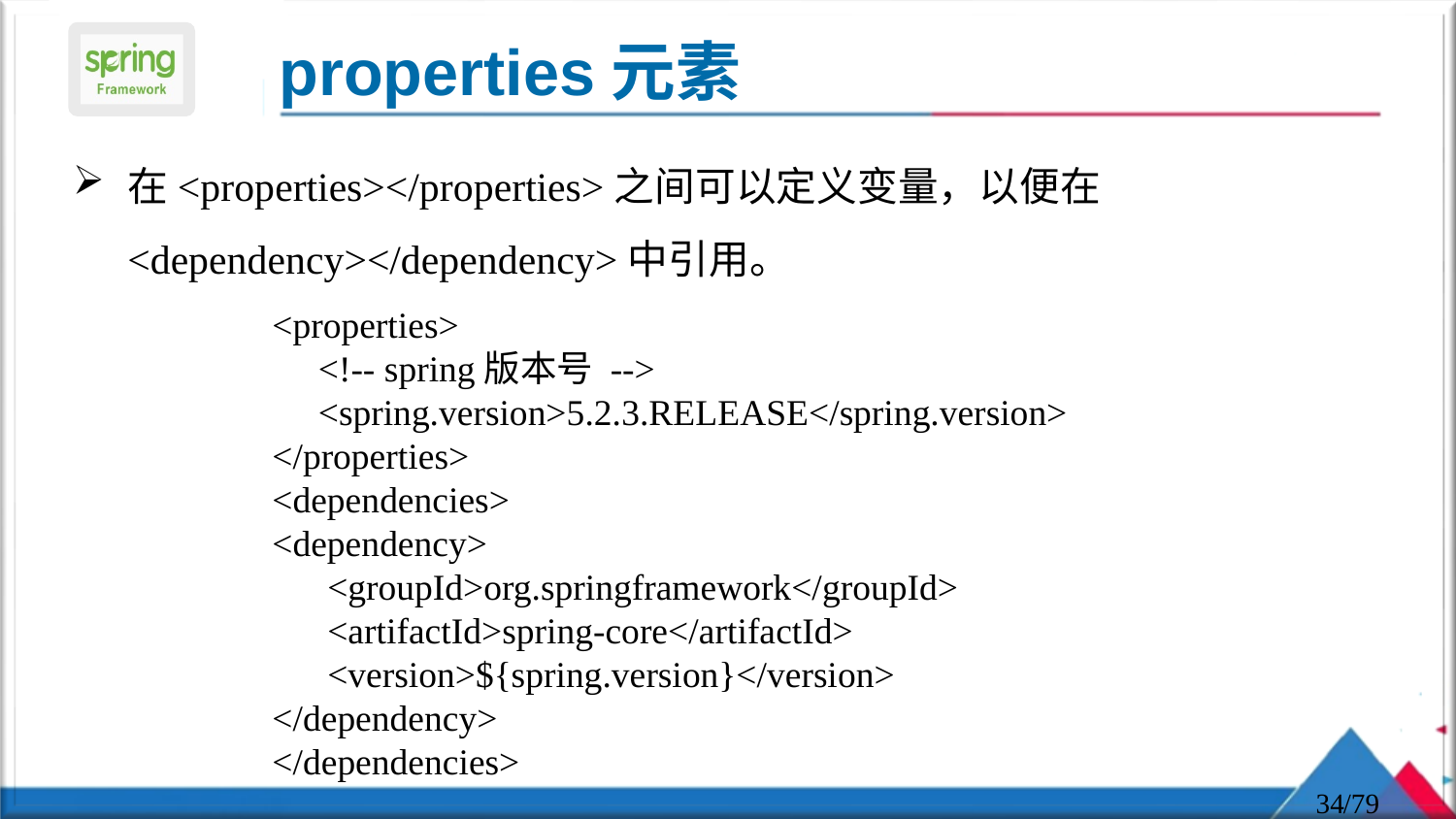

# properties元素
在<properties></properties>之间可以定义变量，以便在<dependency></dependency>中引用。
<properties>
     <!-- spring版本号 -->
     <spring.version>5.2.3.RELEASE</spring.version>
</properties>
<dependencies>
<dependency>
      <groupId>org.springframework</groupId>
      <artifactId>spring-core</artifactId>
      <version>${spring.version}</version>
</dependency>
</dependencies>

34
/79